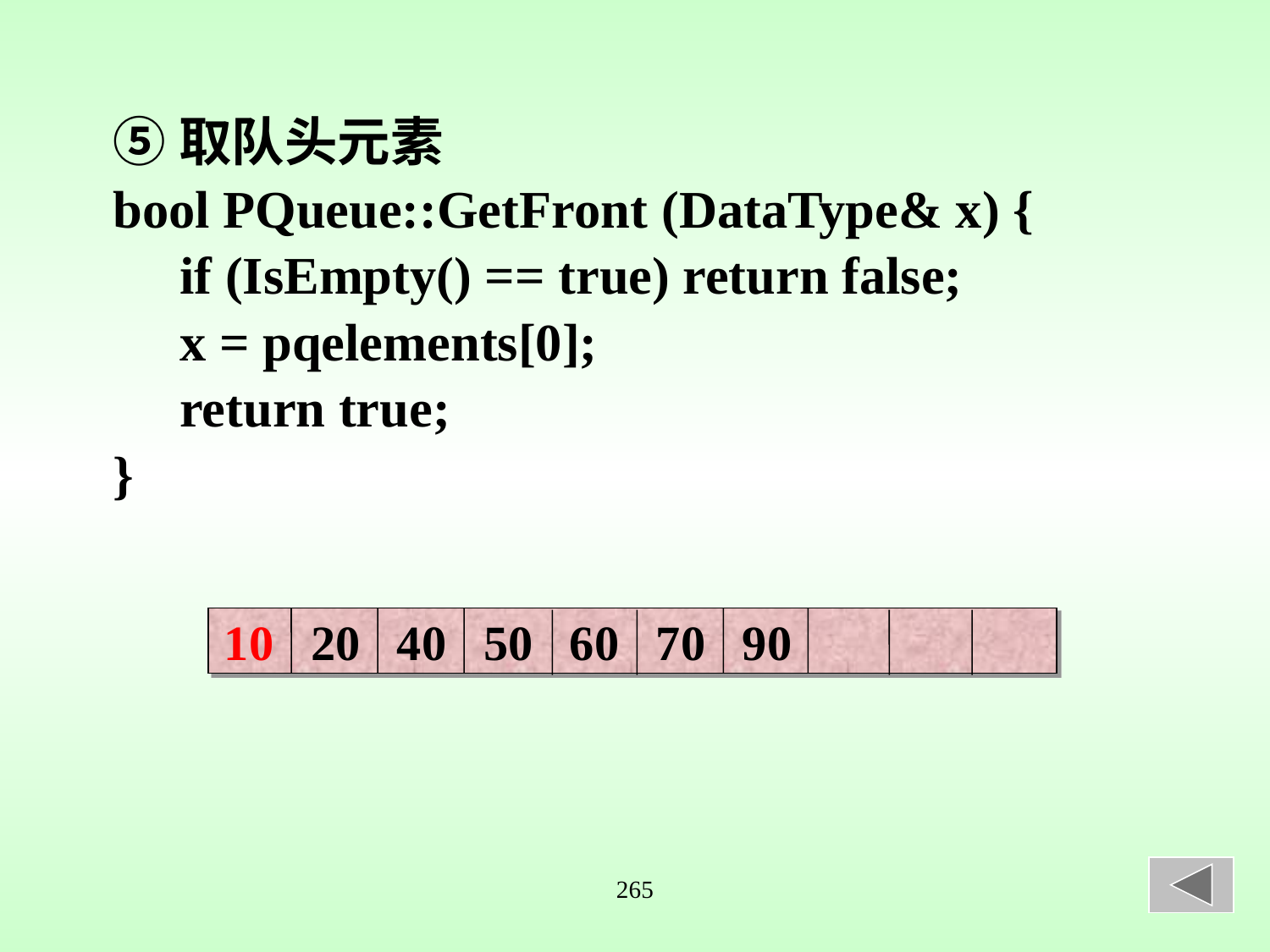

⑤取队头元素
bool PQueue::GetFront (DataType& x) {
     if (IsEmpty() == true) return false;
     x = pqelements[0];
     return true;
}
10   20   40   50   60   70   90

265